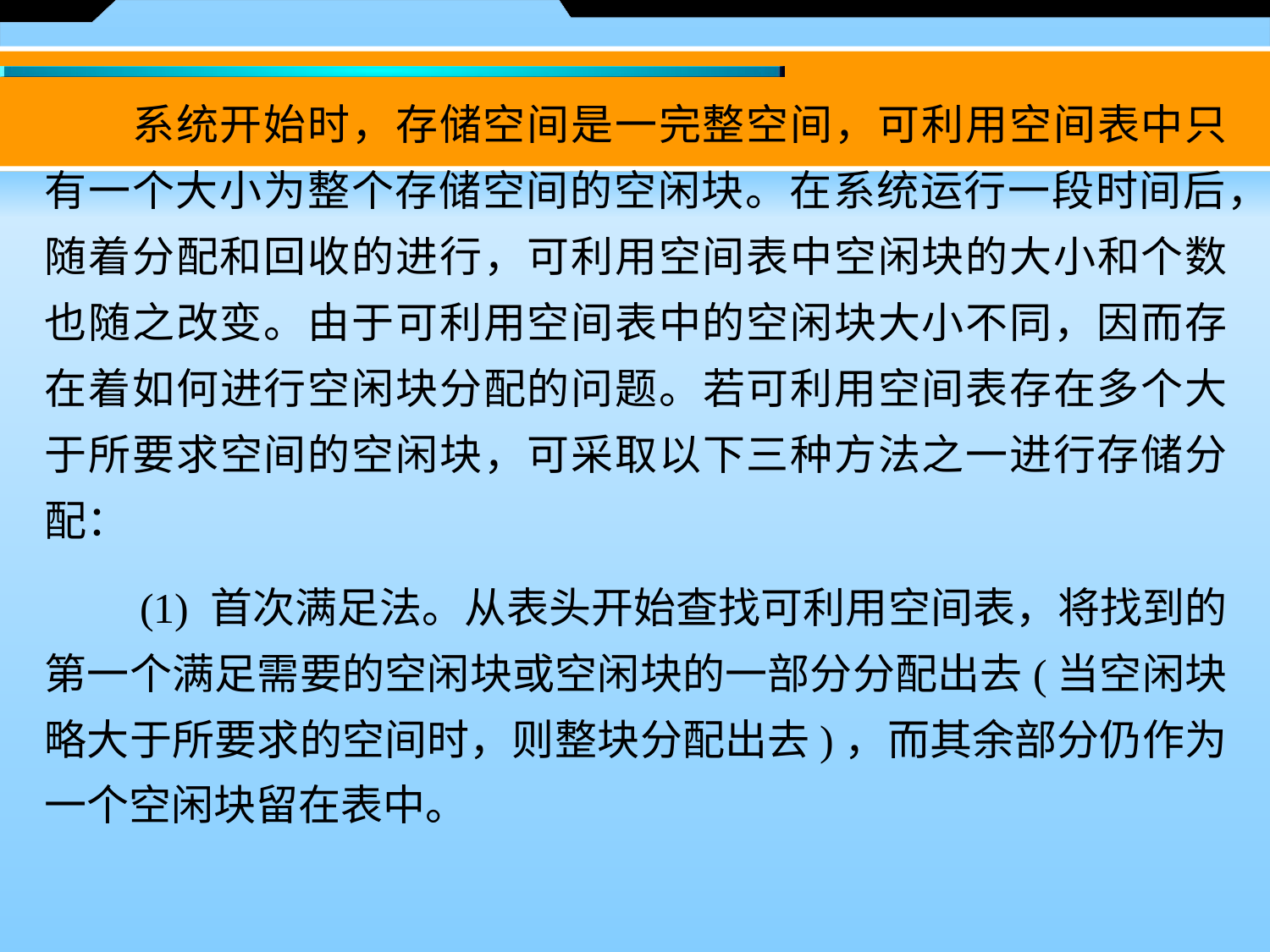

系统开始时，存储空间是一完整空间，可利用空间表中只有一个大小为整个存储空间的空闲块。在系统运行一段时间后，随着分配和回收的进行，可利用空间表中空闲块的大小和个数也随之改变。由于可利用空间表中的空闲块大小不同，因而存在着如何进行空闲块分配的问题。若可利用空间表存在多个大于所要求空间的空闲块，可采取以下三种方法之一进行存储分配：
　　(1) 首次满足法。从表头开始查找可利用空间表，将找到的第一个满足需要的空闲块或空闲块的一部分分配出去(当空闲块略大于所要求的空间时，则整块分配出去)，而其余部分仍作为一个空闲块留在表中。